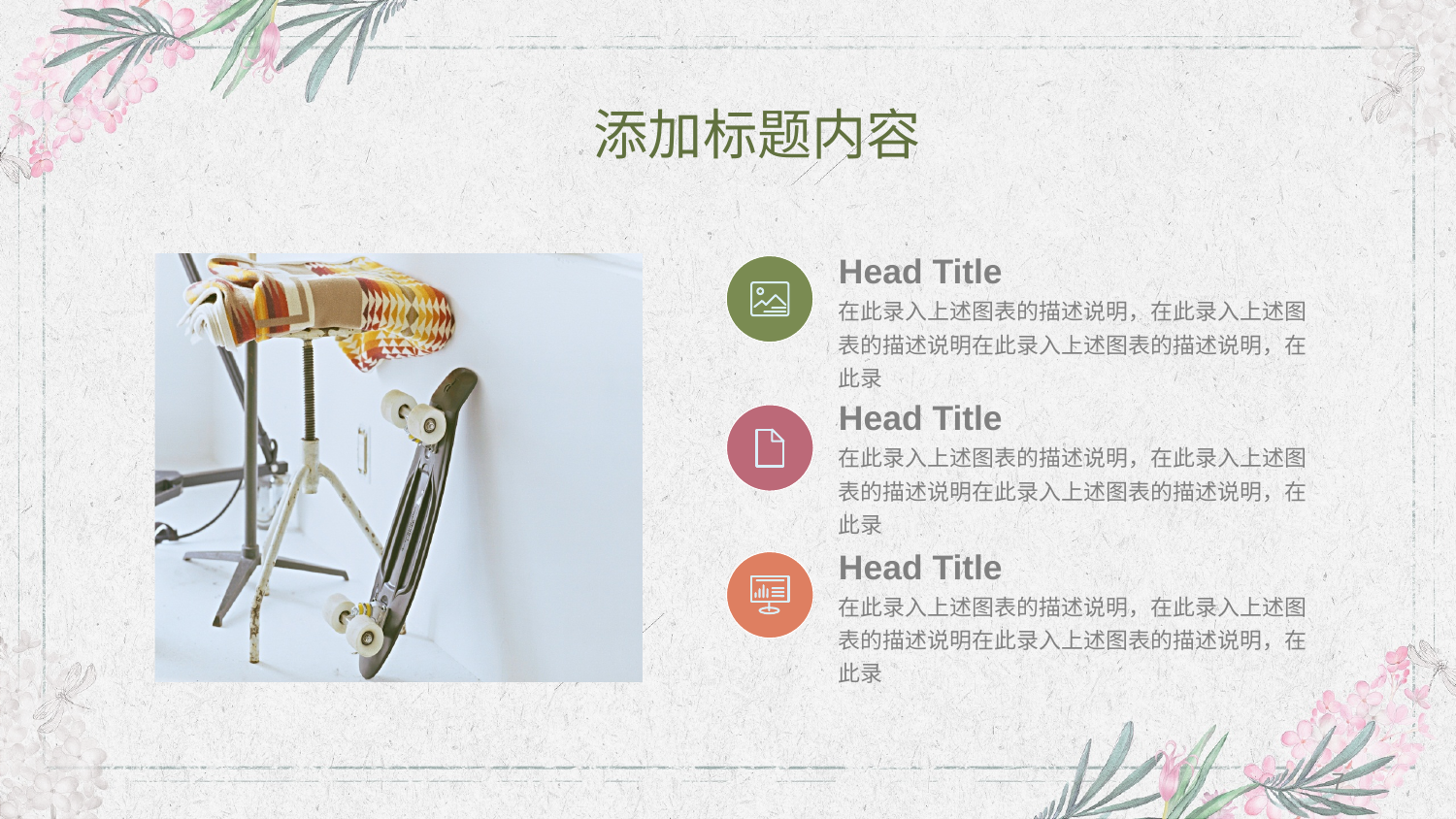

添加标题内容

Head Title
在此录入上述图表的描述说明，在此录入上述图表的描述说明在此录入上述图表的描述说明，在此录

Head Title
在此录入上述图表的描述说明，在此录入上述图表的描述说明在此录入上述图表的描述说明，在此录

Head Title
在此录入上述图表的描述说明，在此录入上述图表的描述说明在此录入上述图表的描述说明，在此录